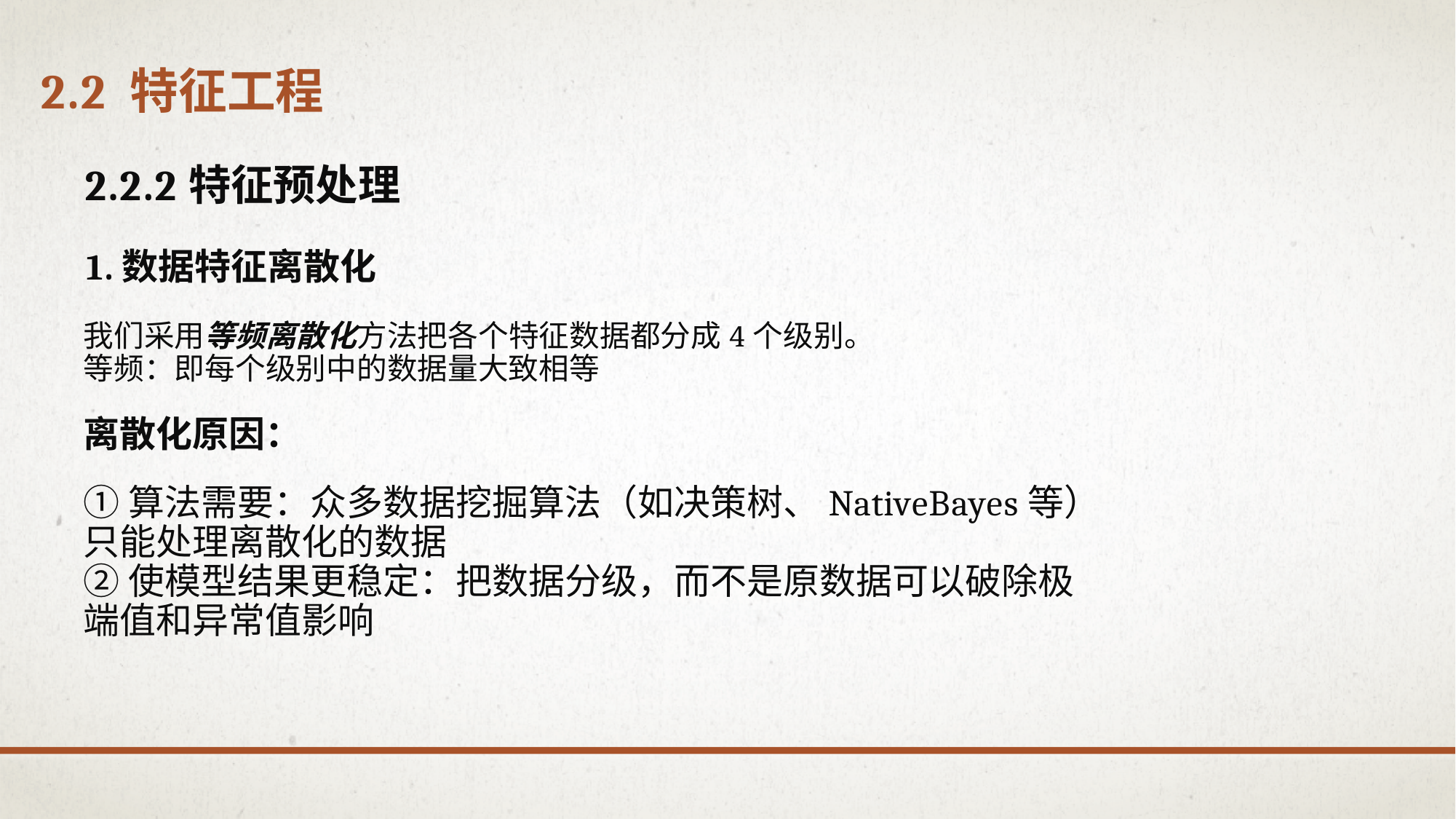

# 2.2 特征工程
2.2.2特征预处理

1.数据特征离散化

我们采用等频离散化方法把各个特征数据都分成4个级别。
等频：即每个级别中的数据量大致相等

离散化原因：

①算法需要：众多数据挖掘算法（如决策树、NativeBayes等）只能处理离散化的数据
②使模型结果更稳定：把数据分级，而不是原数据可以破除极端值和异常值影响